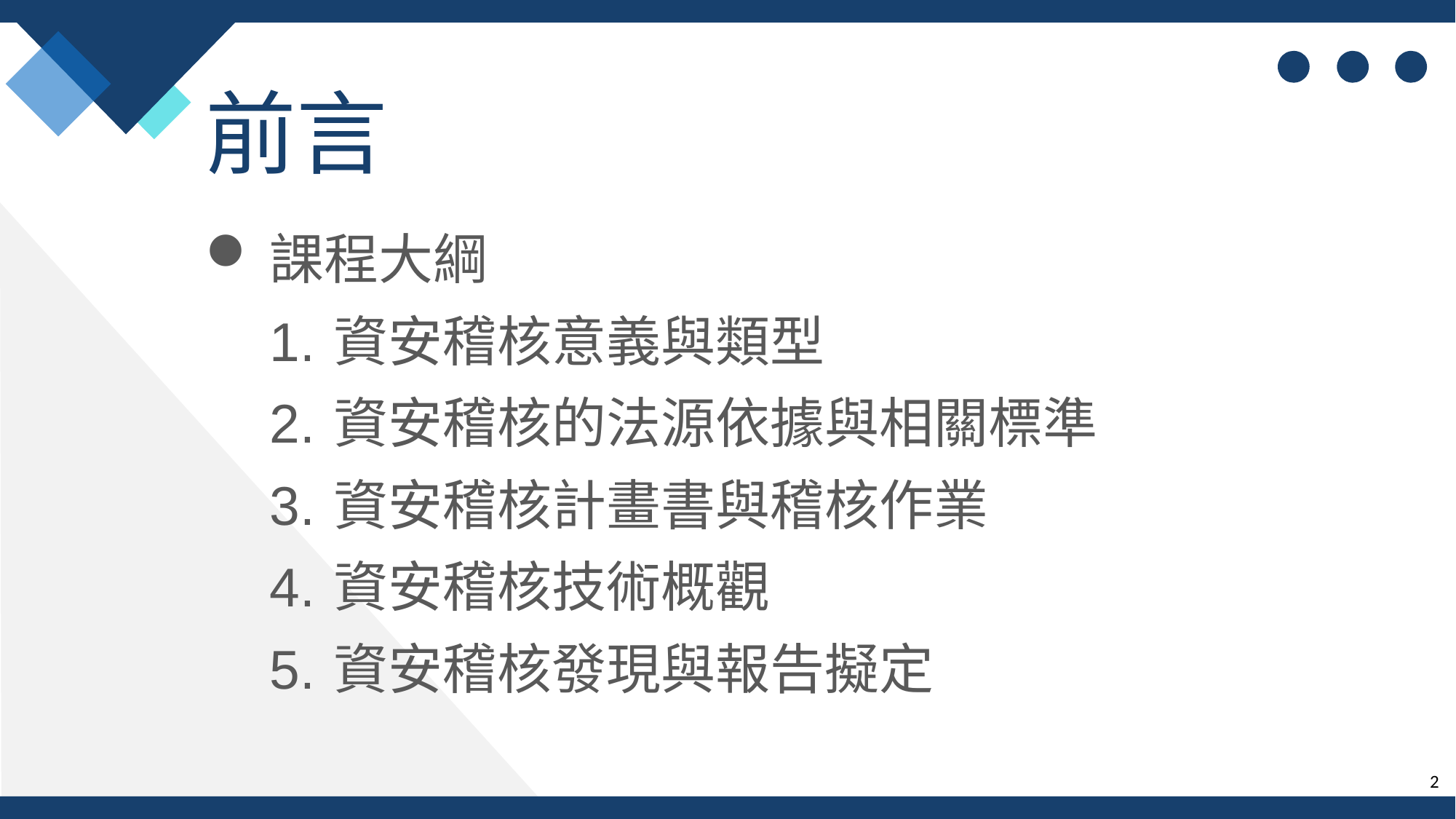

前言
課程大綱
資安稽核意義與類型
資安稽核的法源依據與相關標準
資安稽核計畫書與稽核作業
資安稽核技術概觀
資安稽核發現與報告擬定